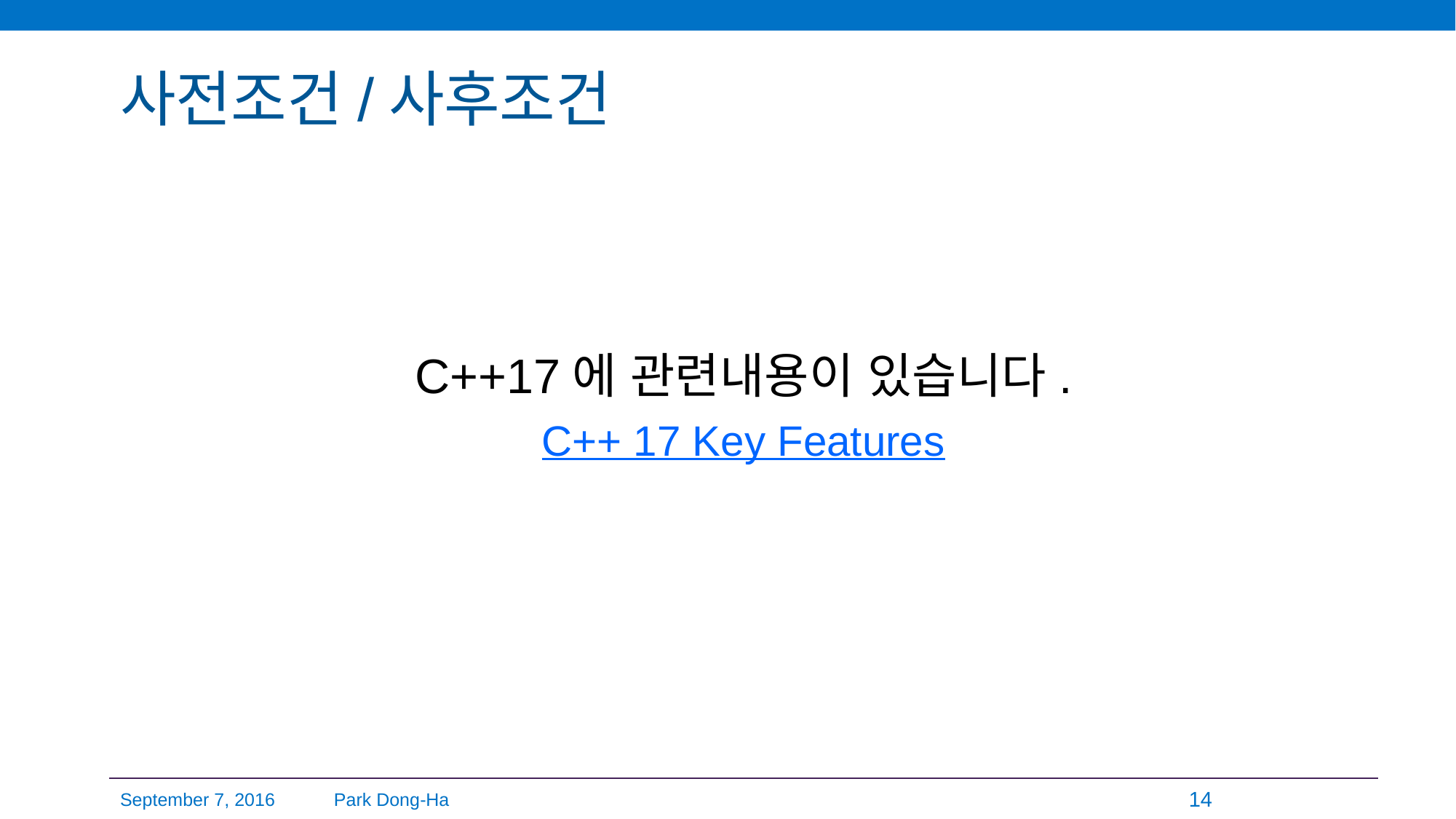

# 사전조건/사후조건
C++17에 관련내용이 있습니다.
C++ 17 Key Features

Park Dong-Ha
14